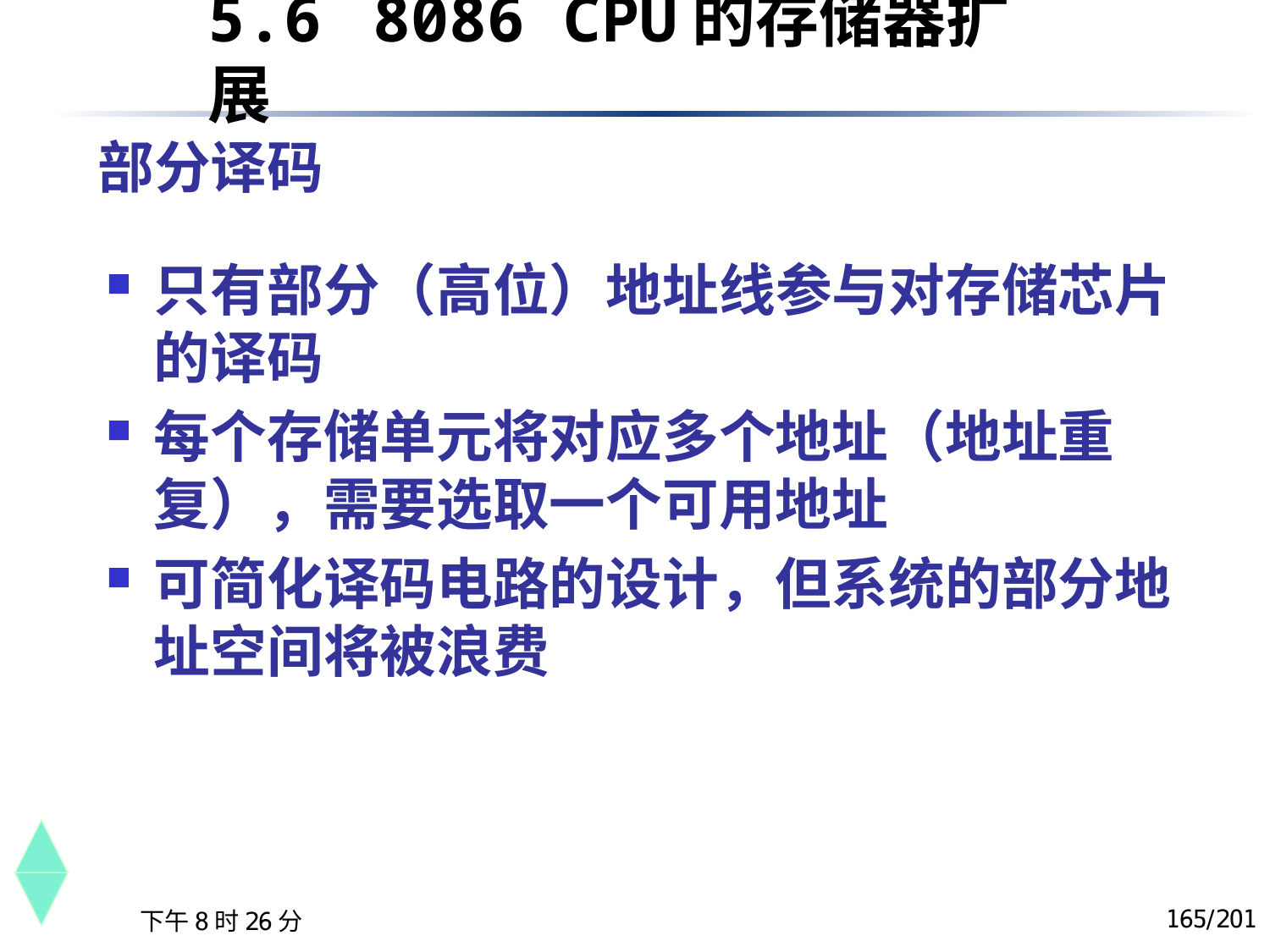

5.6	 8086 CPU的存储器扩展
# 部分译码
只有部分（高位）地址线参与对存储芯片的译码
每个存储单元将对应多个地址（地址重复），需要选取一个可用地址
可简化译码电路的设计，但系统的部分地址空间将被浪费
165/201
下午8时26分